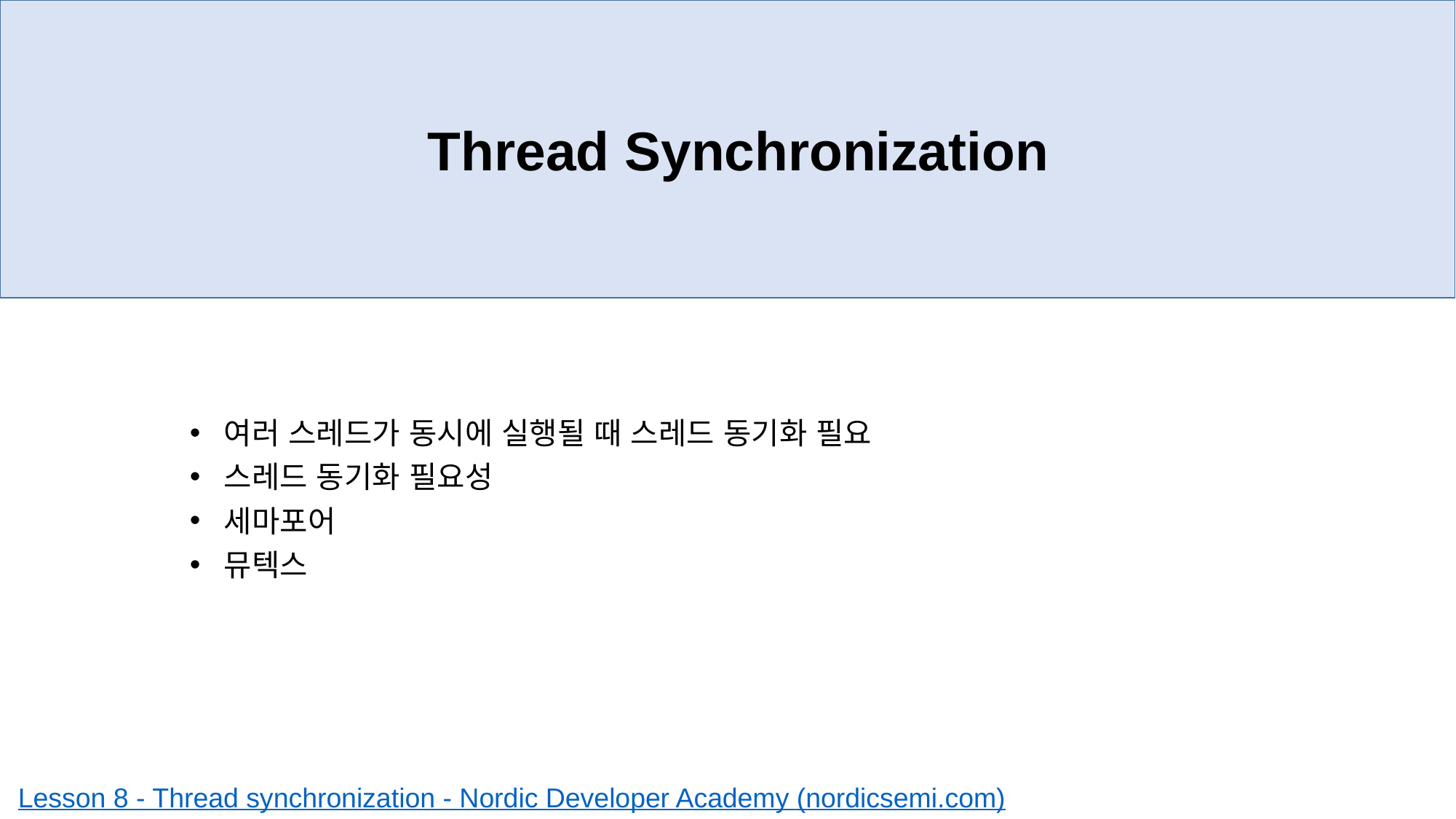

Thread Synchronization

여러 스레드가 동시에 실행될 때 스레드 동기화 필요
스레드 동기화 필요성
세마포어
뮤텍스
Lesson 8 - Thread synchronization - Nordic Developer Academy (nordicsemi.com)